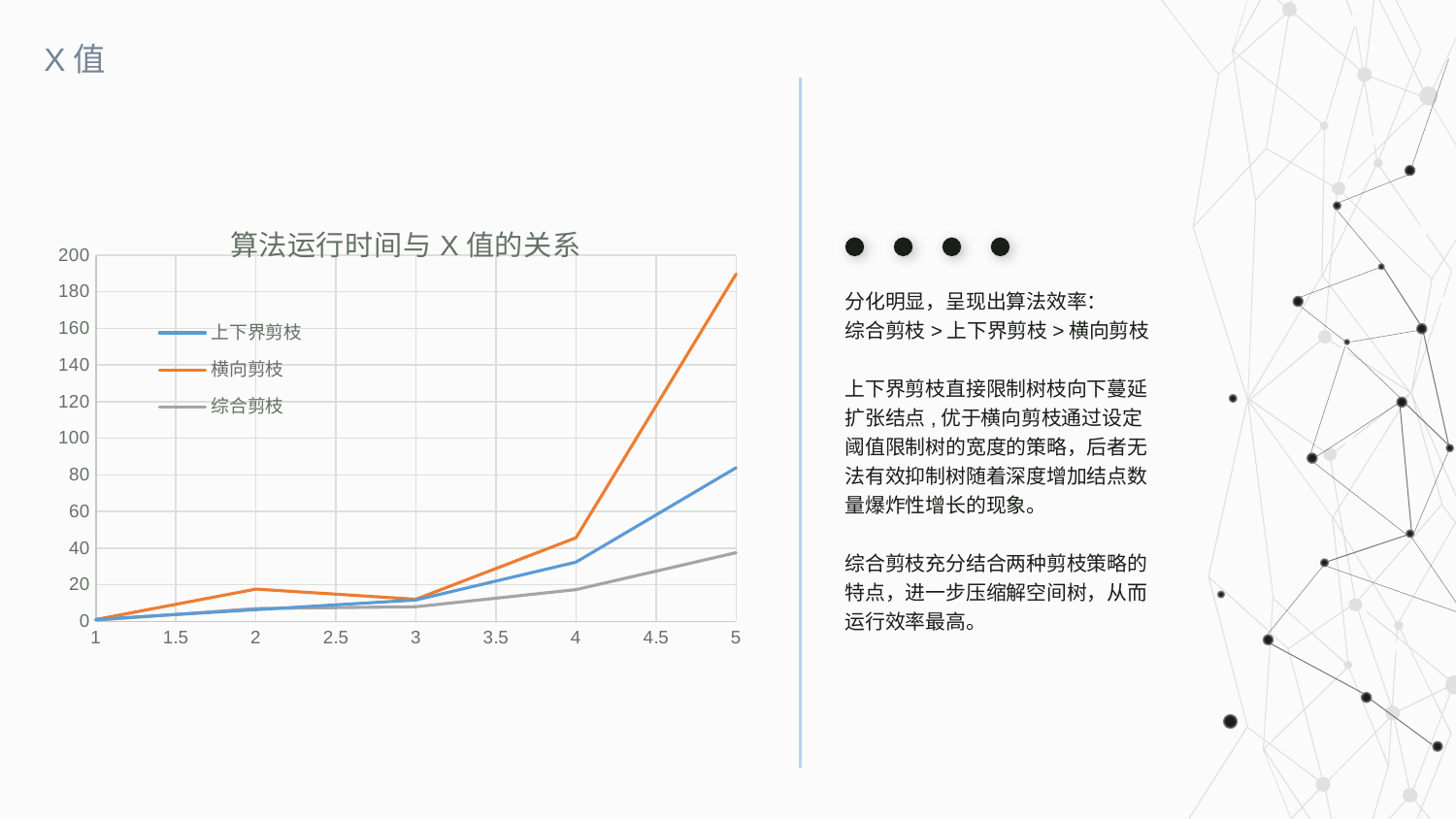

X值

### Chart: 算法运行时间与X值的关系

| Category |  |  |  |
|---|---|---|---|

分化明显，呈现出算法效率：
综合剪枝>上下界剪枝>横向剪枝

上下界剪枝直接限制树枝向下蔓延扩张结点,优于横向剪枝通过设定阈值限制树的宽度的策略，后者无法有效抑制树随着深度增加结点数量爆炸性增长的现象。

综合剪枝充分结合两种剪枝策略的特点，进一步压缩解空间树，从而运行效率最高。